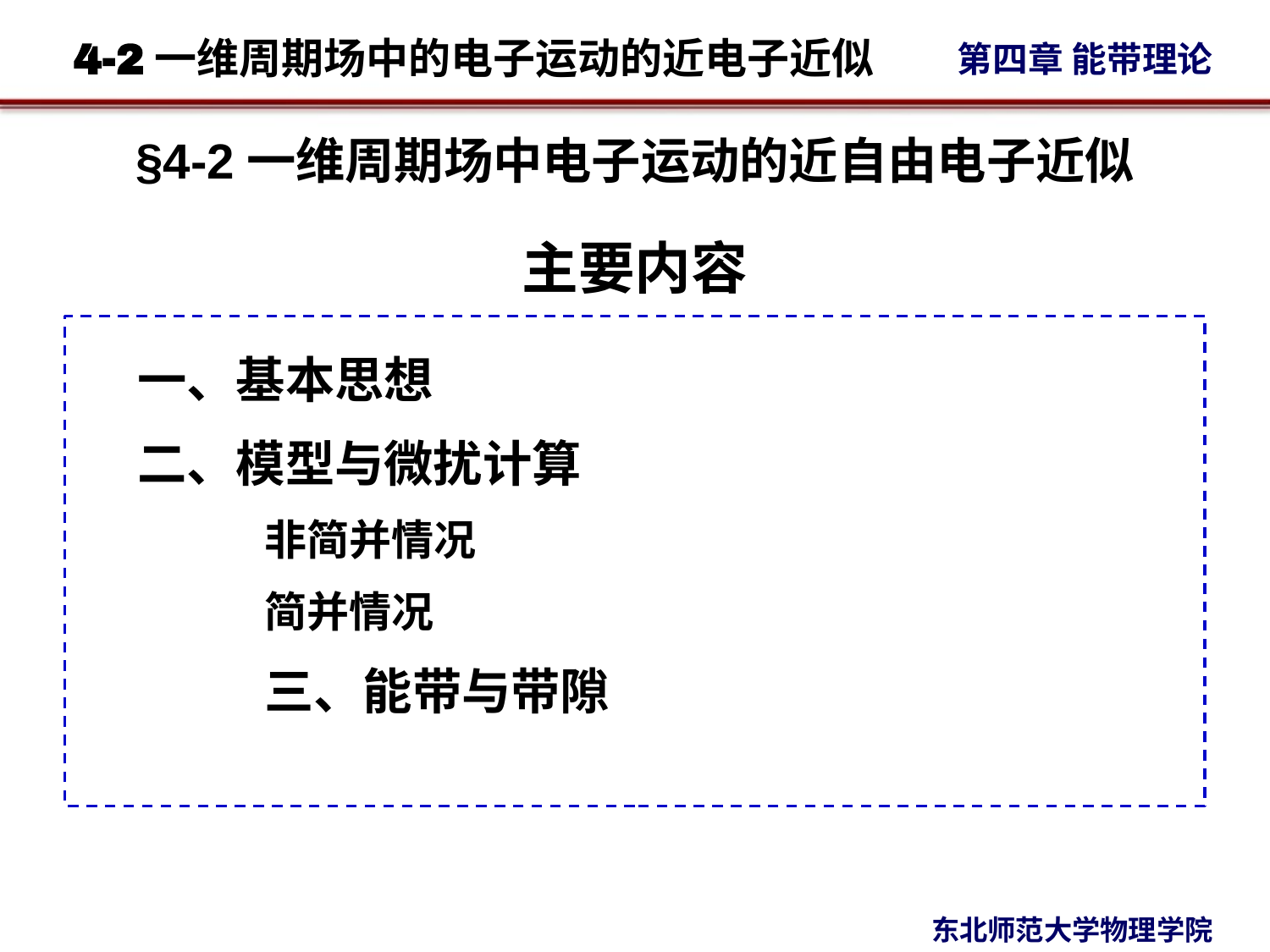

# §4-2一维周期场中电子运动的近自由电子近似
主要内容

一、基本思想
二、模型与微扰计算
非简并情况
简并情况
三、能带与带隙